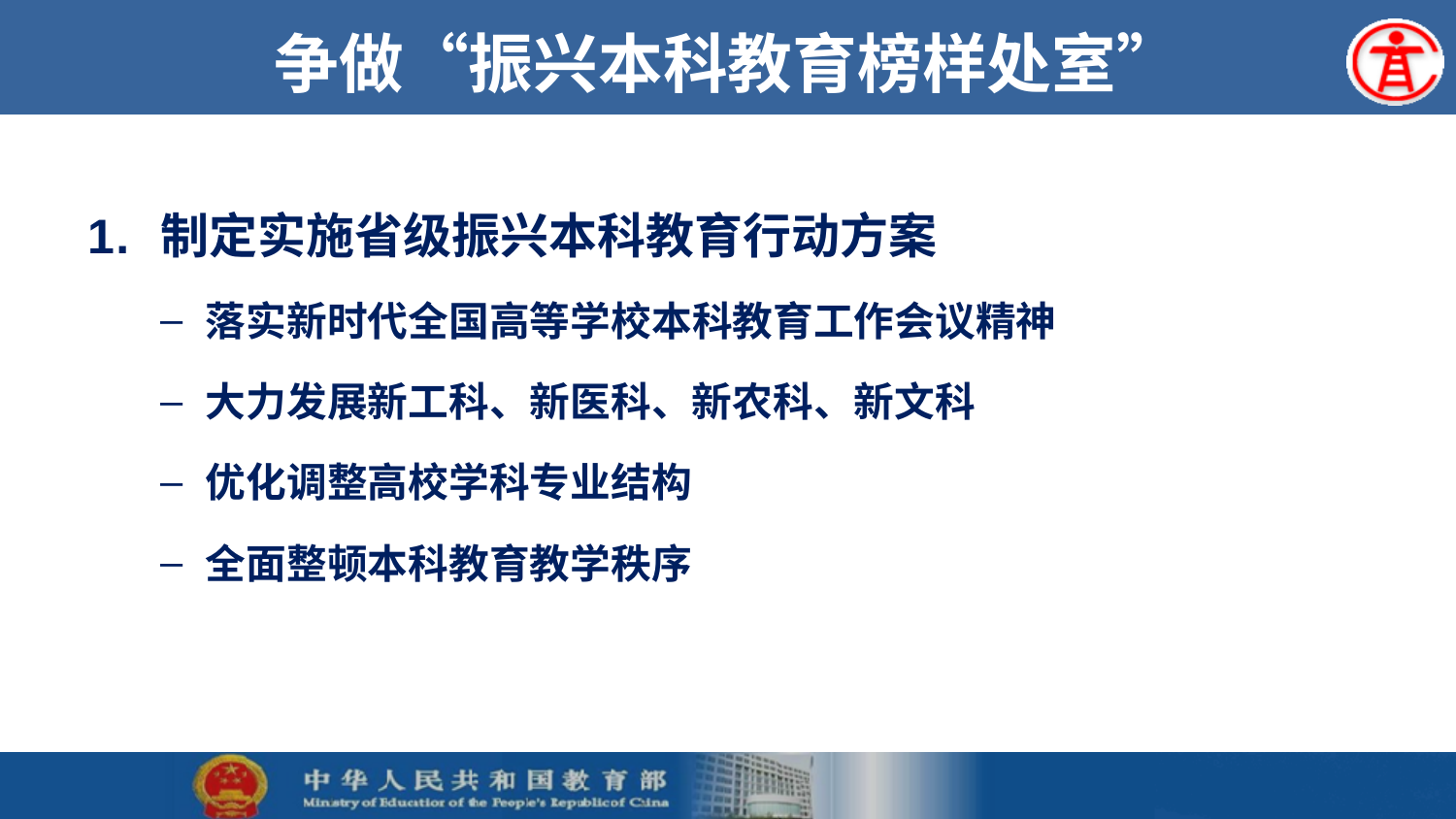

# 争做“振兴本科教育榜样处室”
制定实施省级振兴本科教育行动方案
落实新时代全国高等学校本科教育工作会议精神
大力发展新工科、新医科、新农科、新文科
优化调整高校学科专业结构
全面整顿本科教育教学秩序